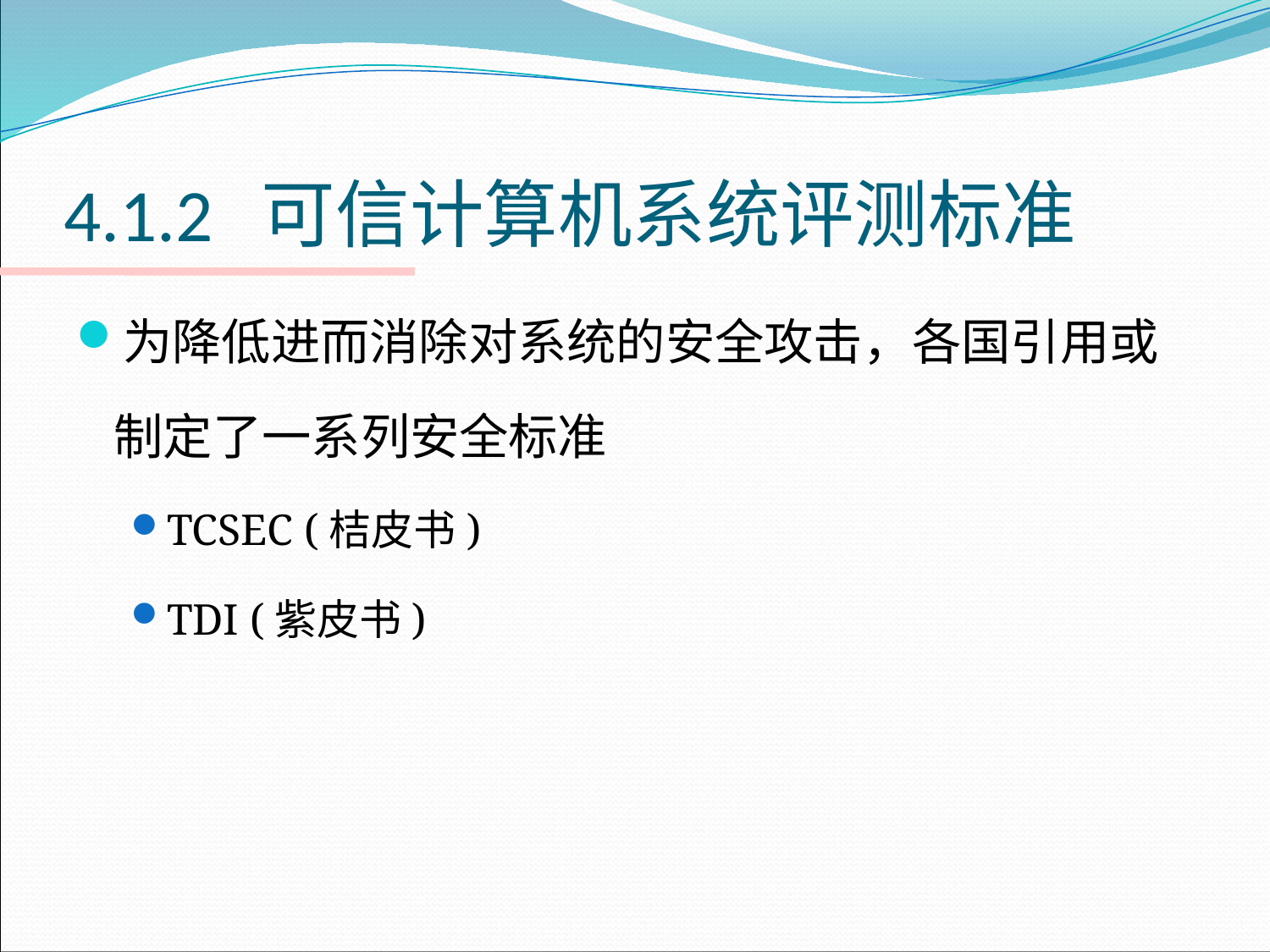

# 4.1.2  可信计算机系统评测标准
为降低进而消除对系统的安全攻击，各国引用或制定了一系列安全标准
TCSEC (桔皮书)
TDI (紫皮书)

421